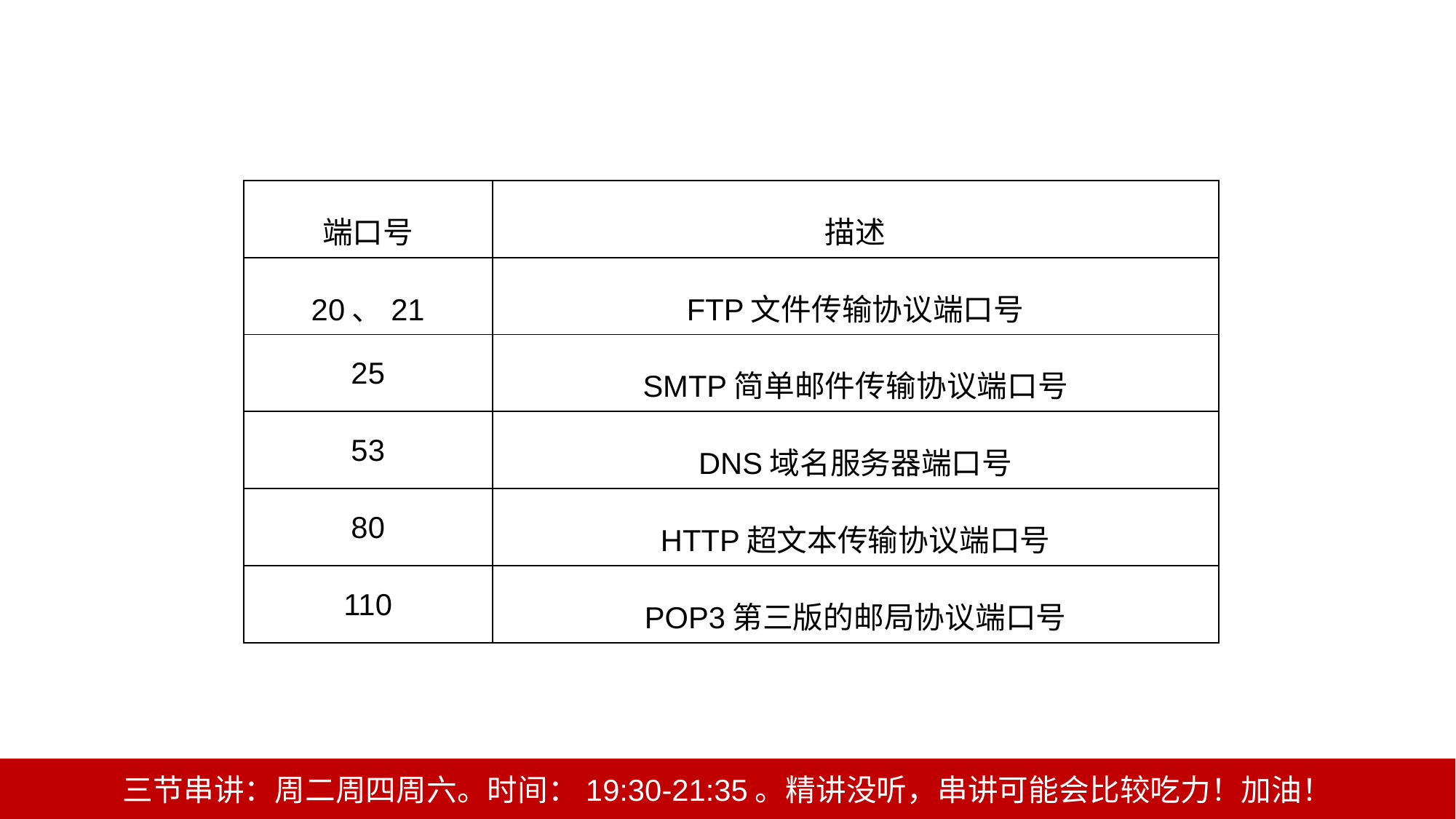

| 端口号 | 描述 |
| --- | --- |
| 20、21 | FTP文件传输协议端口号 |
| 25 | SMTP简单邮件传输协议端口号 |
| 53 | DNS域名服务器端口号 |
| 80 | HTTP超文本传输协议端口号 |
| 110 | POP3第三版的邮局协议端口号 |